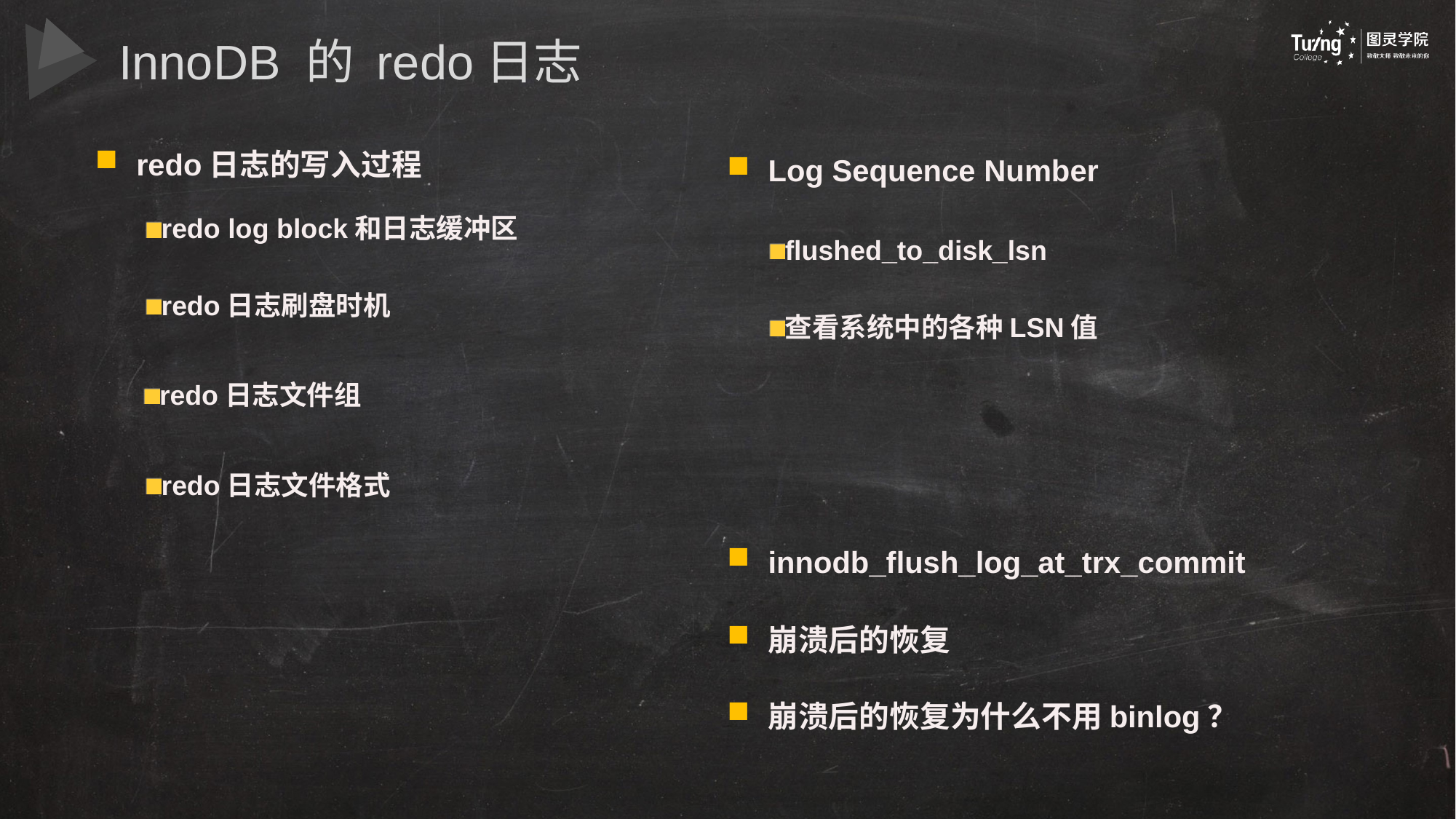

InnoDB 的 redo日志
redo日志的写入过程
Log Sequence Number
redo log block和日志缓冲区
flushed_to_disk_lsn
redo日志刷盘时机
查看系统中的各种LSN值
redo日志文件组
redo日志文件格式
innodb_flush_log_at_trx_commit
崩溃后的恢复
崩溃后的恢复为什么不用binlog？